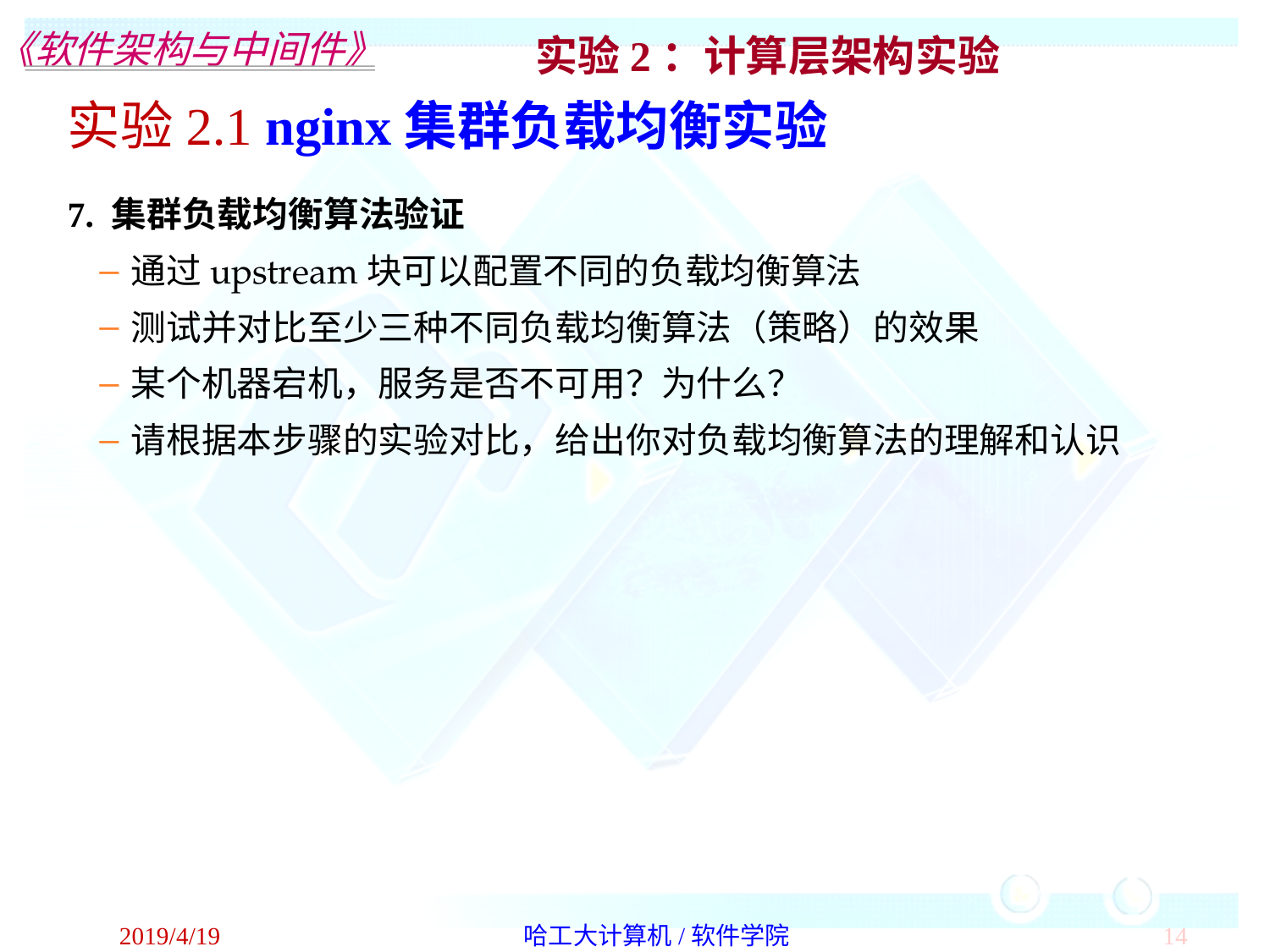

实验2.1 nginx集群负载均衡实验
7. 集群负载均衡算法验证
通过upstream块可以配置不同的负载均衡算法
测试并对比至少三种不同负载均衡算法（策略）的效果
某个机器宕机，服务是否不可用？为什么？
请根据本步骤的实验对比，给出你对负载均衡算法的理解和认识